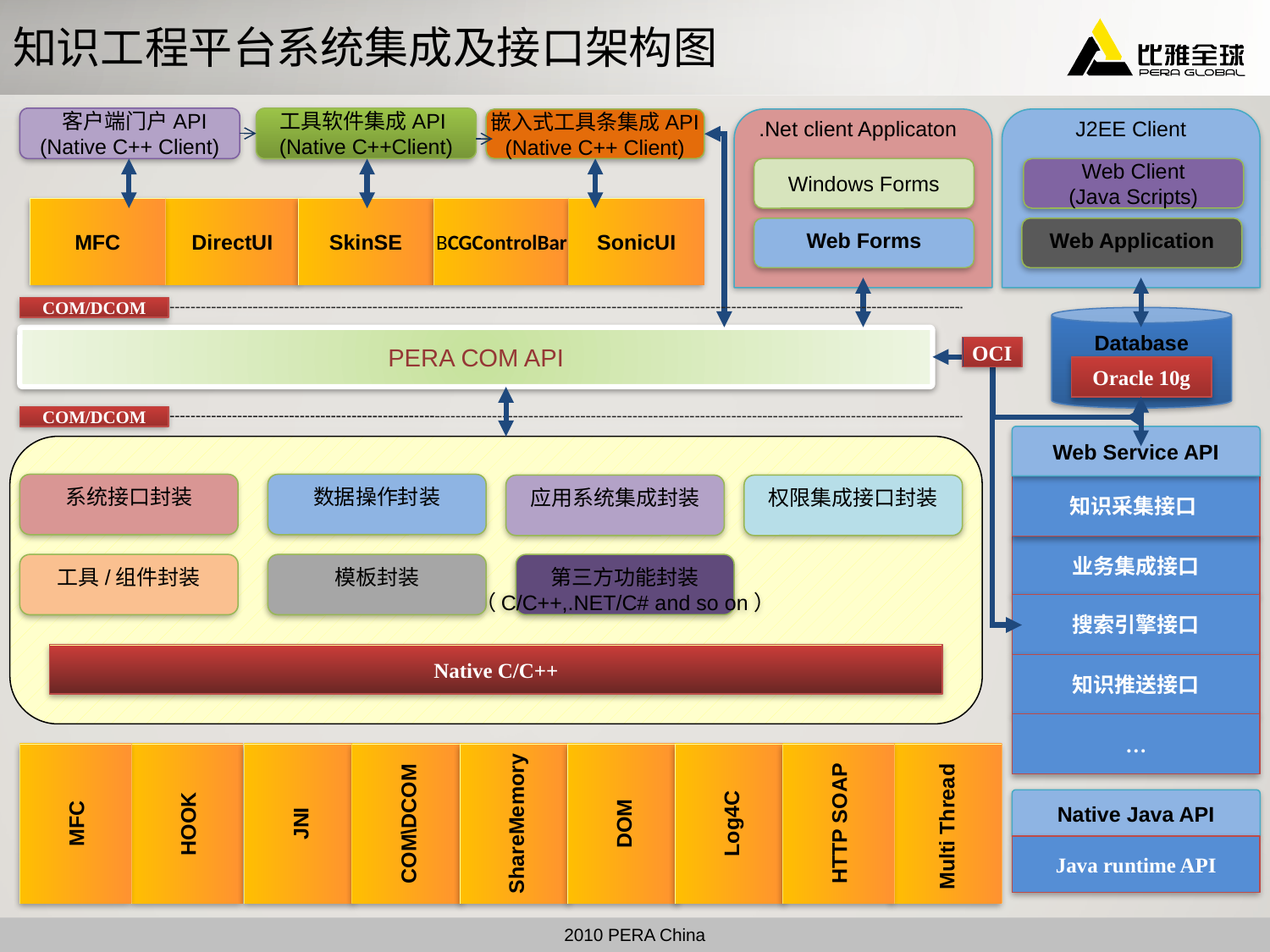

SonicUI
BCGControlBar
SkinSE
DirectUI
MFC
# 知识工程平台系统集成及接口架构图
 客户端门户API
(Native C++ Client)
工具软件集成API
(Native C++Client)
嵌入式工具条集成API
(Native C++ Client)

.Net client Applicaton

J2EE Client
Windows Forms
Web Client
(Java Scripts)
Web Forms
Web Application
COM/DCOM
Database
PERA COM API
OCI
Oracle 10g
COM/DCOM
Web Service API
知识采集接口
搜索引擎接口
知识推送接口
…

系统接口封装
数据操作封装
应用系统集成封装
权限集成接口封装
业务集成接口
工具/组件封装
模板封装
第三方功能封装
（C/C++,.NET/C# and so on）
Native C/C++
MFC
HOOK
JNI
COM\DCOM
ShareMemory
DOM
Log4C
HTTP SOAP
Multi Thread
Native Java API
Java runtime API